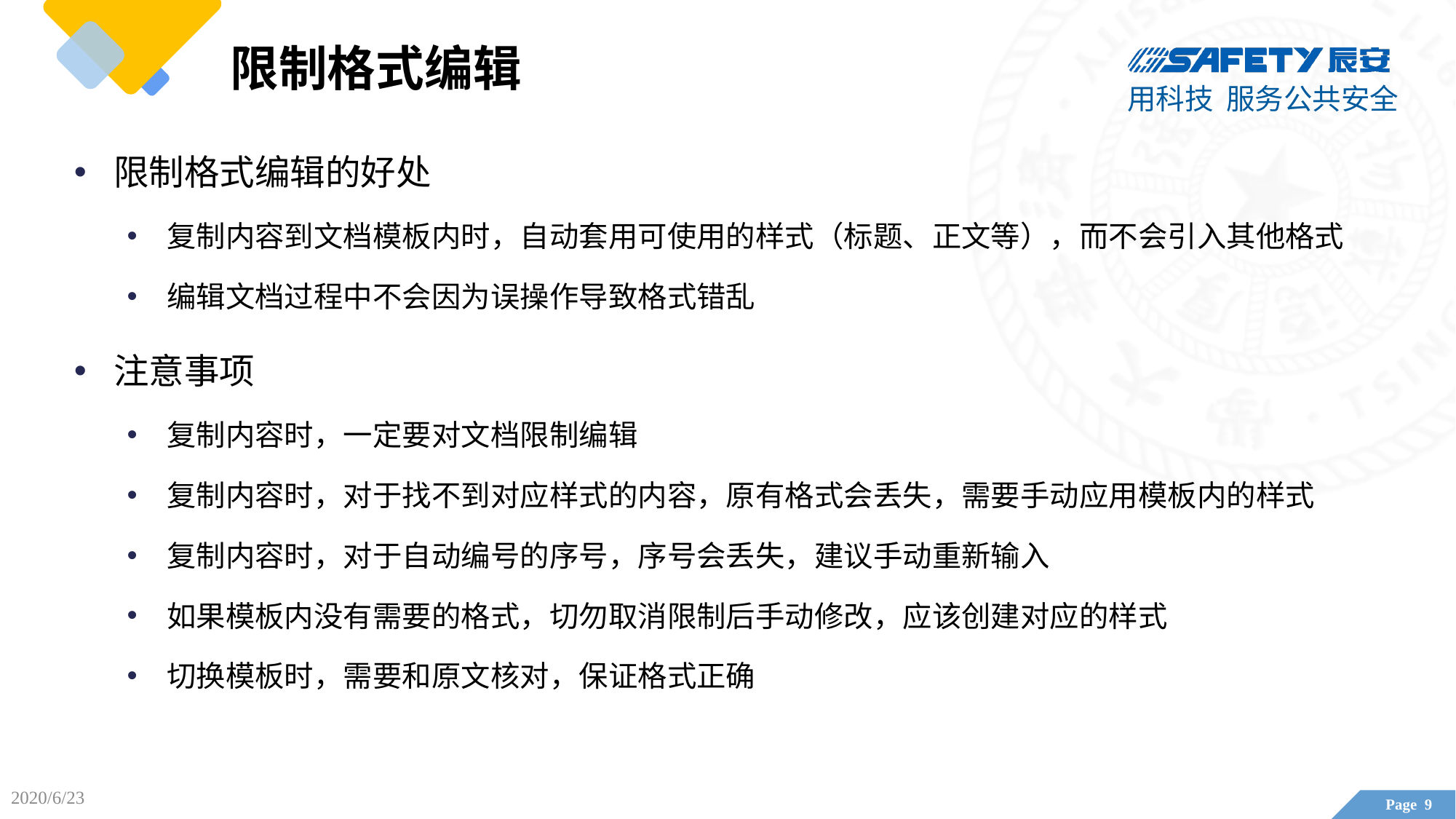

# 限制格式编辑
限制格式编辑的好处
复制内容到文档模板内时，自动套用可使用的样式（标题、正文等），而不会引入其他格式
编辑文档过程中不会因为误操作导致格式错乱
注意事项
复制内容时，一定要对文档限制编辑
复制内容时，对于找不到对应样式的内容，原有格式会丢失，需要手动应用模板内的样式
复制内容时，对于自动编号的序号，序号会丢失，建议手动重新输入
如果模板内没有需要的格式，切勿取消限制后手动修改，应该创建对应的样式
切换模板时，需要和原文核对，保证格式正确

2020/6/23